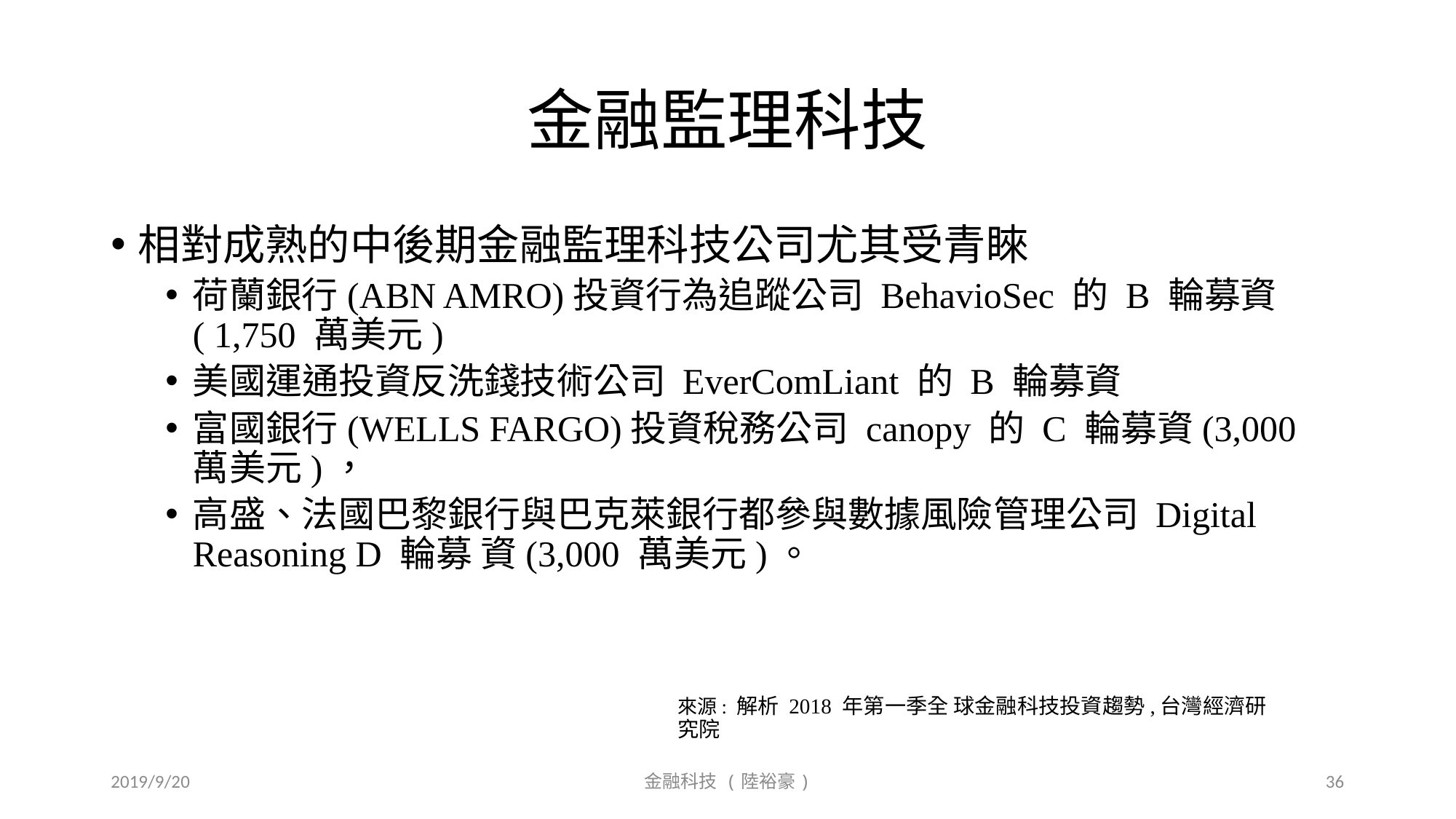

# 金融監理科技
相對成熟的中後期金融監理科技公司尤其受青睞
荷蘭銀行(ABN AMRO)投資行為追蹤公司 BehavioSec 的 B 輪募資( 1,750 萬美元)
美國運通投資反洗錢技術公司 EverComLiant 的 B 輪募資
富國銀行(WELLS FARGO)投資稅務公司 canopy 的 C 輪募資(3,000 萬美元)，
高盛、法國巴黎銀行與巴克萊銀行都參與數據風險管理公司 Digital Reasoning D 輪募 資(3,000 萬美元)。
來源: 解析 2018 年第一季全 球金融科技投資趨勢,台灣經濟研究院
2019/9/20
金融科技 (陸裕豪)
36